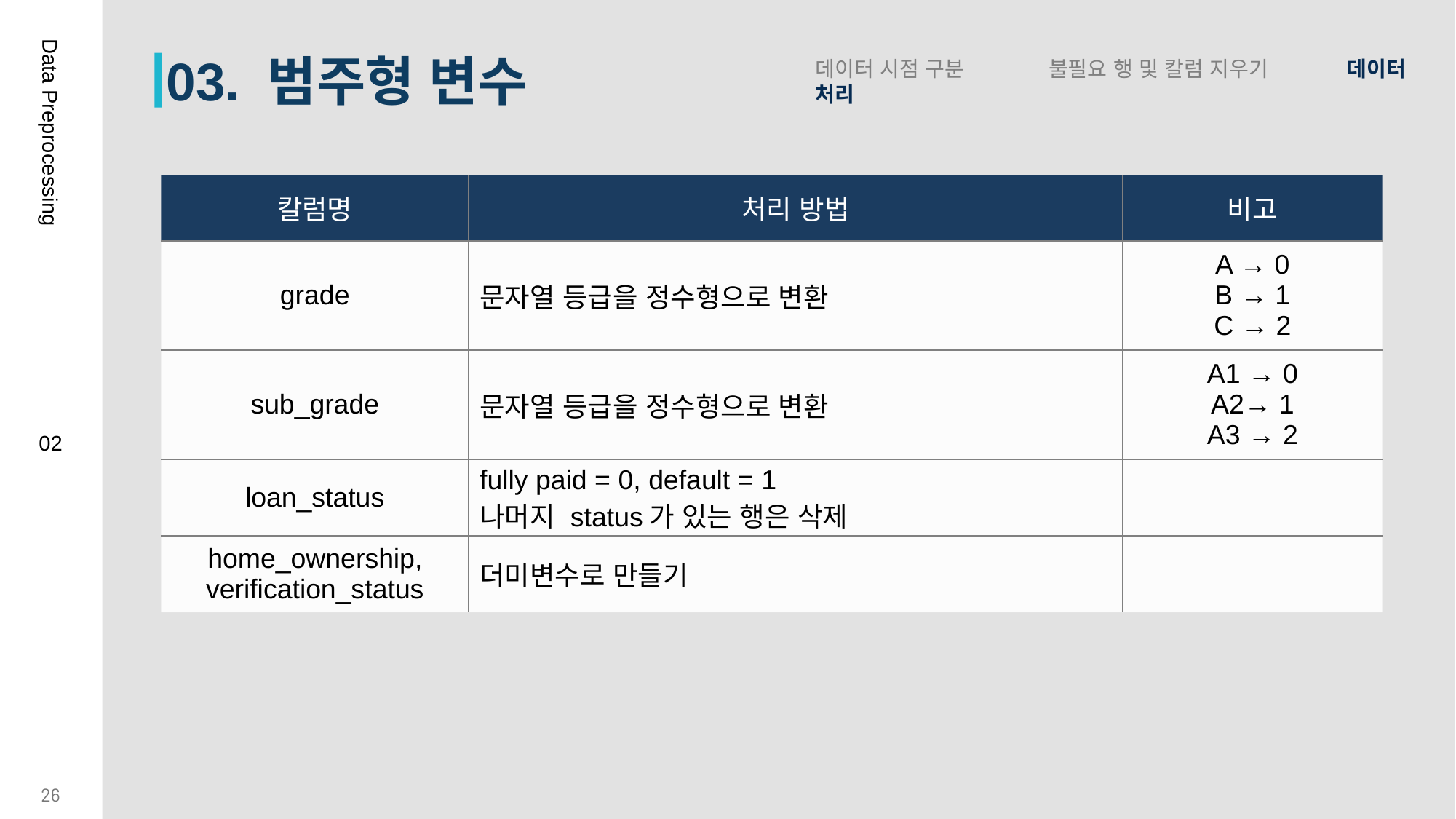

03. 범주형 변수
데이터 시점 구분              불필요 행 및 칼럼 지우기             데이터 처리

Data Preprocessing
| 칼럼명 | 처리 방법 | 비고 |
| --- | --- | --- |
| grade | 문자열 등급을 정수형으로 변환 | A → 0 B → 1 C → 2 |
| sub\_grade | 문자열 등급을 정수형으로 변환 | A1 → 0 A2→ 1 A3 → 2 |
| loan\_status | fully paid = 0, default = 1 나머지 status가 있는 행은 삭제 |  |
| home\_ownership, verification\_status | 더미변수로 만들기 |  |
02
26